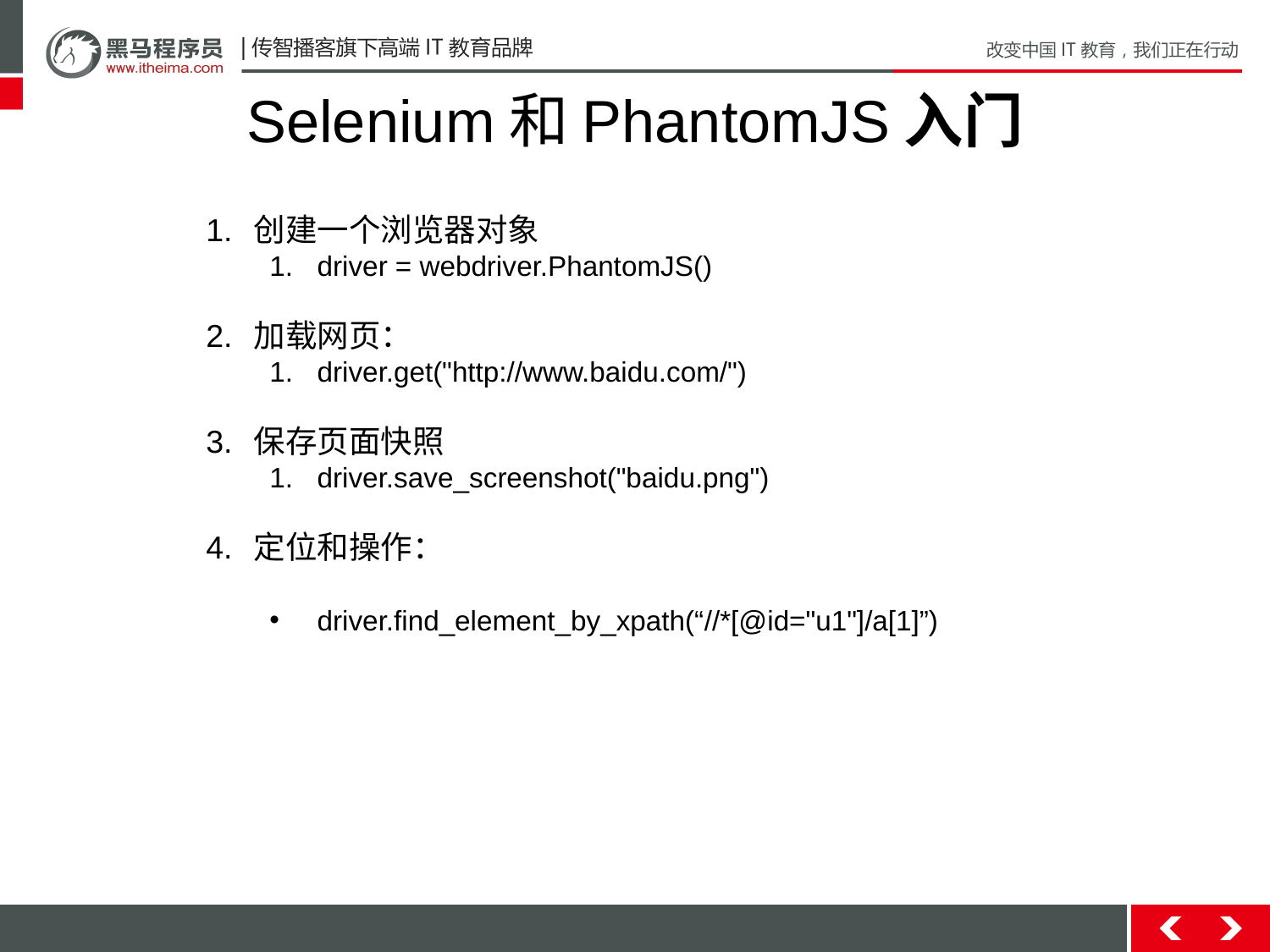

# Selenium和PhantomJS入门
创建一个浏览器对象
driver = webdriver.PhantomJS()

加载网页：
driver.get("http://www.baidu.com/")

保存页面快照
driver.save_screenshot("baidu.png")

定位和操作：

driver.find_element_by_xpath(“//*[@id="u1"]/a[1]”)